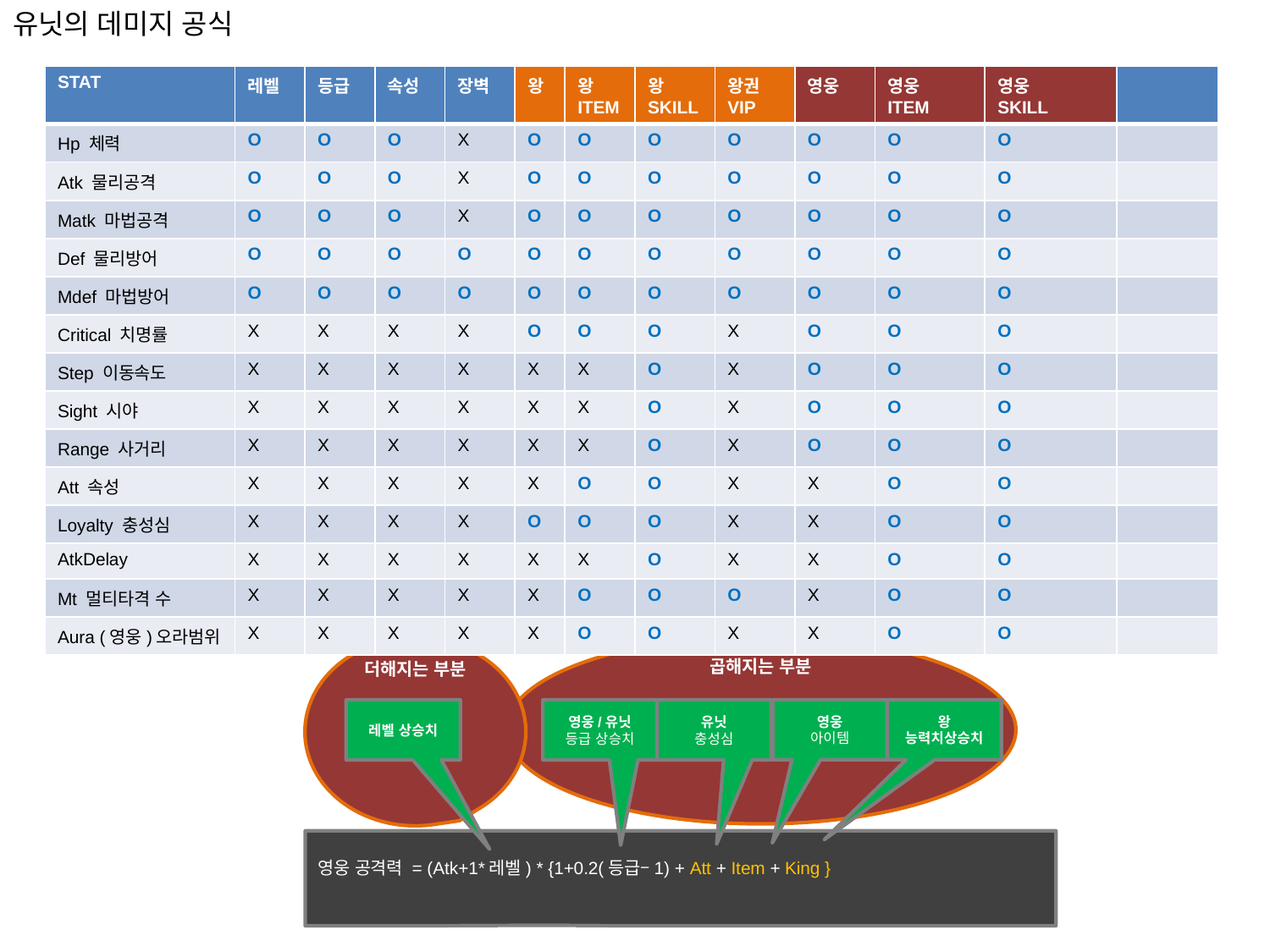

유닛의 데미지 공식
| STAT | 레벨 | 등급 | 속성 | 장벽 | 왕 | 왕 ITEM | 왕 SKILL | 왕권 VIP | 영웅 | 영웅 ITEM | 영웅 SKILL |  |
| --- | --- | --- | --- | --- | --- | --- | --- | --- | --- | --- | --- | --- |
| Hp 체력 | O | O | O | X | O | O | O | O | O | O | O |  |
| Atk 물리공격 | O | O | O | X | O | O | O | O | O | O | O |  |
| Matk 마법공격 | O | O | O | X | O | O | O | O | O | O | O |  |
| Def 물리방어 | O | O | O | O | O | O | O | O | O | O | O |  |
| Mdef 마법방어 | O | O | O | O | O | O | O | O | O | O | O |  |
| Critical 치명률 | X | X | X | X | O | O | O | X | O | O | O |  |
| Step 이동속도 | X | X | X | X | X | X | O | X | O | O | O |  |
| Sight 시야 | X | X | X | X | X | X | O | X | O | O | O |  |
| Range 사거리 | X | X | X | X | X | X | O | X | O | O | O |  |
| Att 속성 | X | X | X | X | X | O | O | X | X | O | O |  |
| Loyalty 충성심 | X | X | X | X | O | O | O | X | X | O | O |  |
| AtkDelay | X | X | X | X | X | X | O | X | X | O | O |  |
| Mt 멀티타격 수 | X | X | X | X | X | O | O | O | X | O | O |  |
| Aura (영웅)오라범위 | X | X | X | X | X | O | O | X | X | O | O |  |
곱해지는 부분

더해지는 부분

영웅
아이템
왕 능력치상승치
레벨 상승치
영웅/유닛
등급 상승치
유닛
충성심

영웅 공격력 = (Atk+1*레벨) * {1+0.2(등급–1) + Att + Item + King }